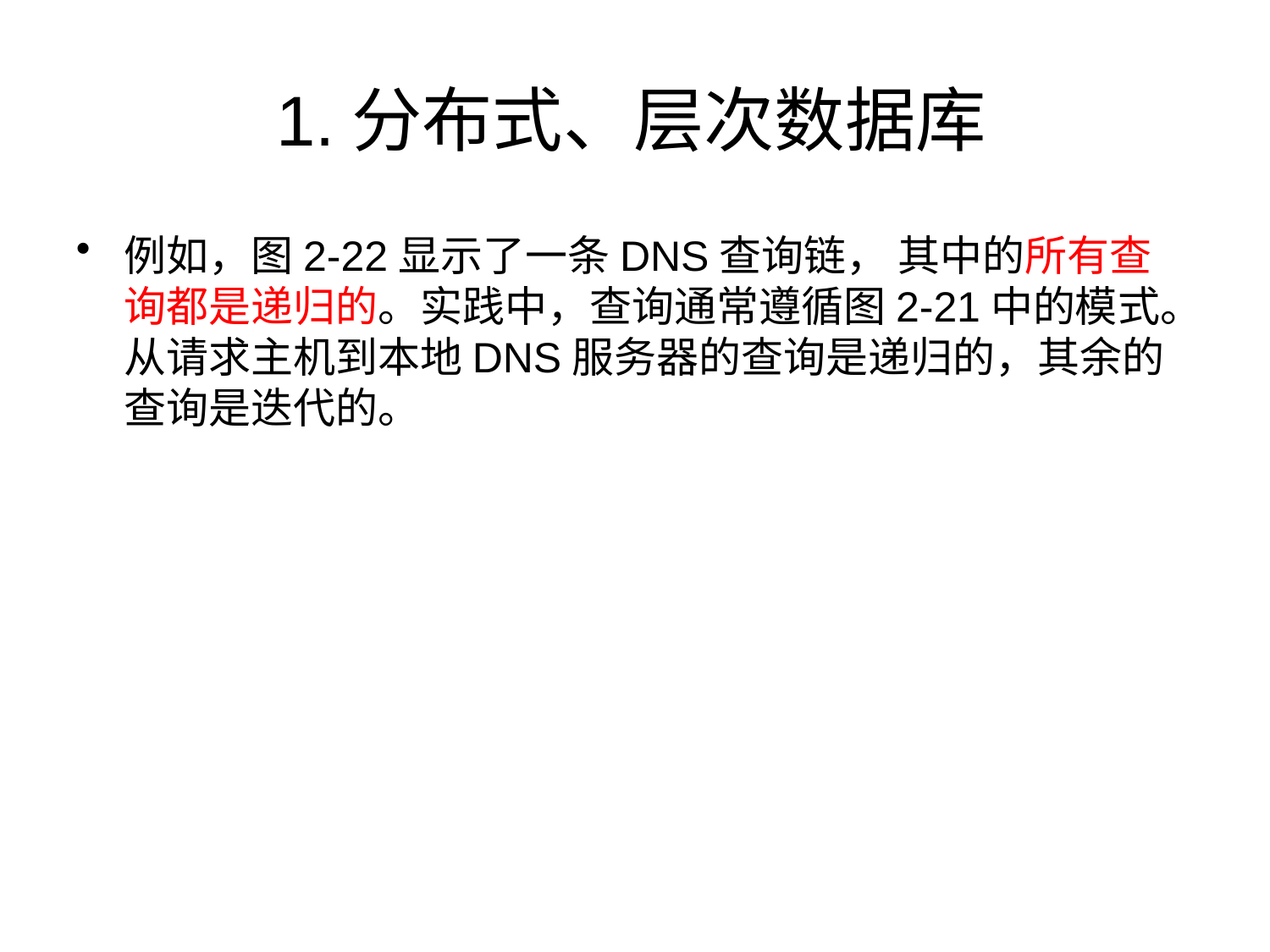

# 1.分布式、层次数据库
例如，图2-22显示了一条DNS查询链， 其中的所有查询都是递归的。实践中，查询通常遵循图2-21中的模式。从请求主机到本地DNS服务器的查询是递归的，其余的查询是迭代的。